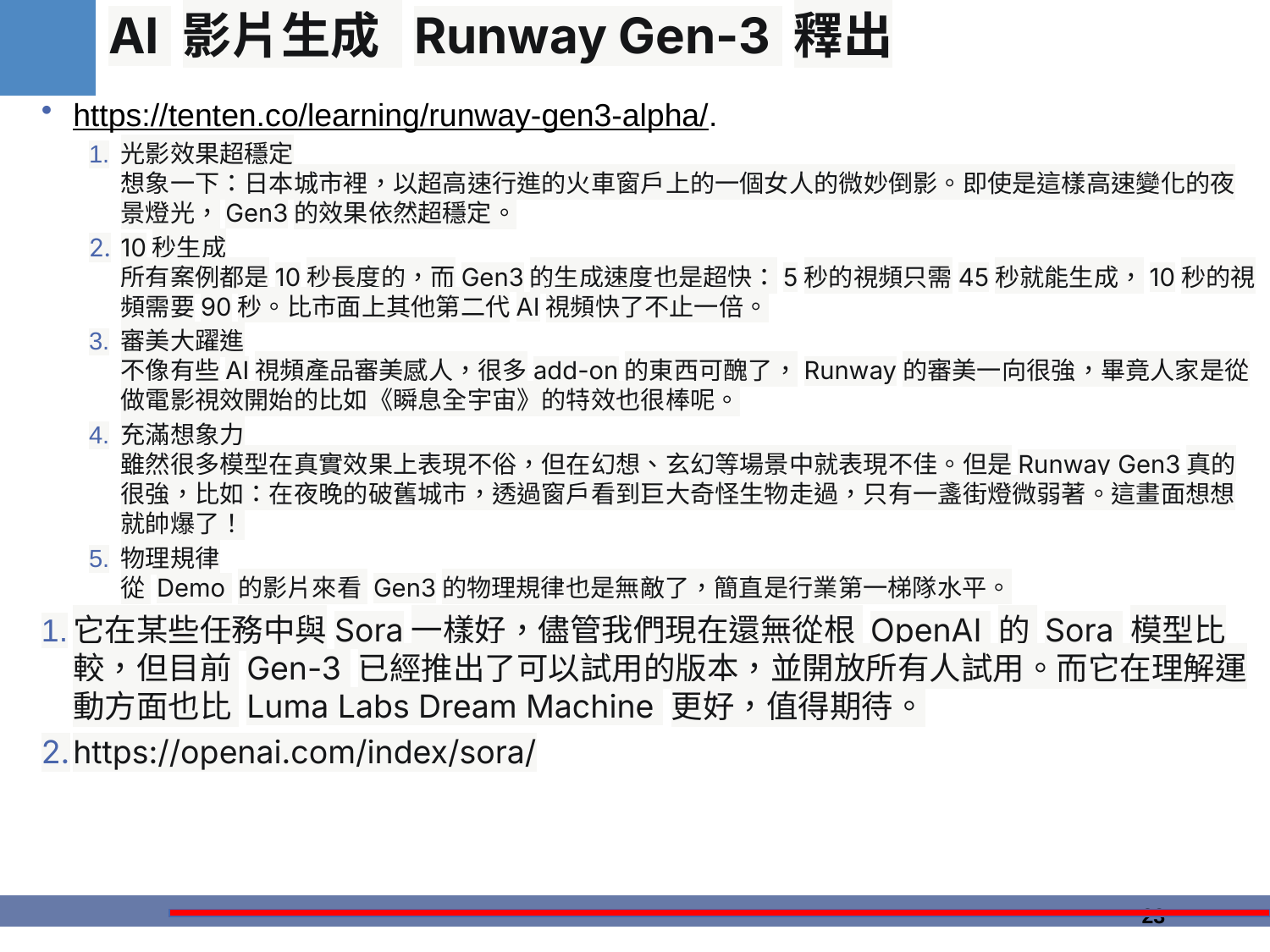

# AI 影片生成  Runway Gen-3 釋出
https://tenten.co/learning/runway-gen3-alpha/.
光影效果超穩定
想象一下：日本城市裡，以超高速行進的火車窗戶上的一個女人的微妙倒影。即使是這樣高速變化的夜景燈光，Gen3的效果依然超穩定。
10秒生成
所有案例都是10秒長度的，而Gen3的生成速度也是超快：5秒的視頻只需45秒就能生成，10秒的視頻需要90秒。比市面上其他第二代AI視頻快了不止一倍。
審美大躍進
不像有些AI視頻產品審美感人，很多add-on的東西可醜了，Runway的審美一向很強，畢竟人家是從做電影視效開始的比如《瞬息全宇宙》的特效也很棒呢。
充滿想象力
雖然很多模型在真實效果上表現不俗，但在幻想、玄幻等場景中就表現不佳。但是Runway Gen3真的很強，比如：在夜晚的破舊城市，透過窗戶看到巨大奇怪生物走過，只有一盞街燈微弱著。這畫面想想就帥爆了！
物理規律
從 Demo 的影片來看 Gen3的物理規律也是無敵了，簡直是行業第一梯隊水平。
它在某些任務中與Sora一樣好，儘管我們現在還無從根 OpenAI 的 Sora 模型比較，但目前 Gen-3 已經推出了可以試用的版本，並開放所有人試用。而它在理解運動方面也比 Luma Labs Dream Machine 更好，值得期待。
https://openai.com/index/sora/